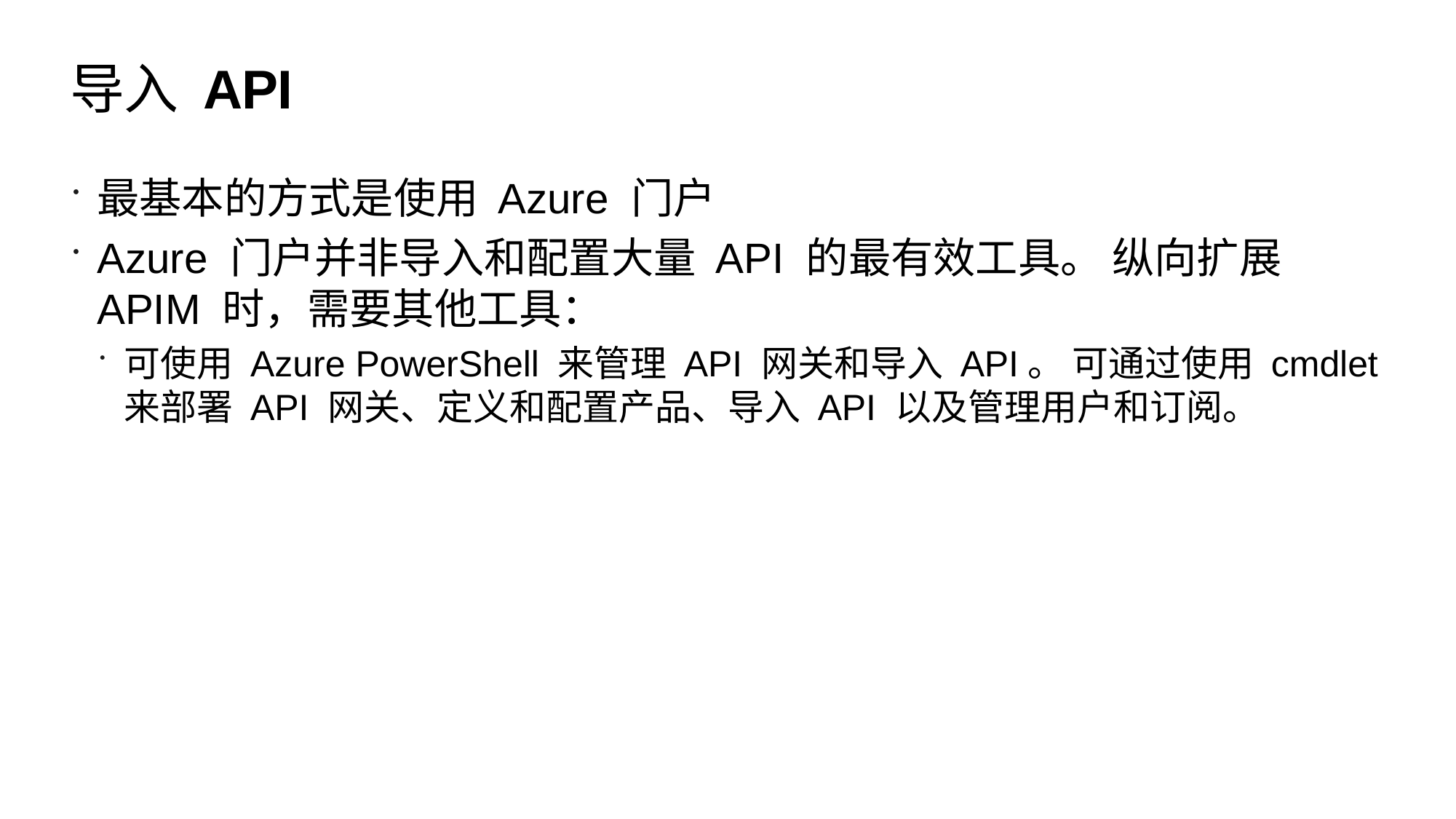

# 导入 API
最基本的方式是使用 Azure 门户
Azure 门户并非导入和配置大量 API 的最有效工具。 纵向扩展 APIM 时，需要其他工具：
可使用 Azure PowerShell 来管理 API 网关和导入 API。 可通过使用 cmdlet 来部署 API 网关、定义和配置产品、导入 API 以及管理用户和订阅。